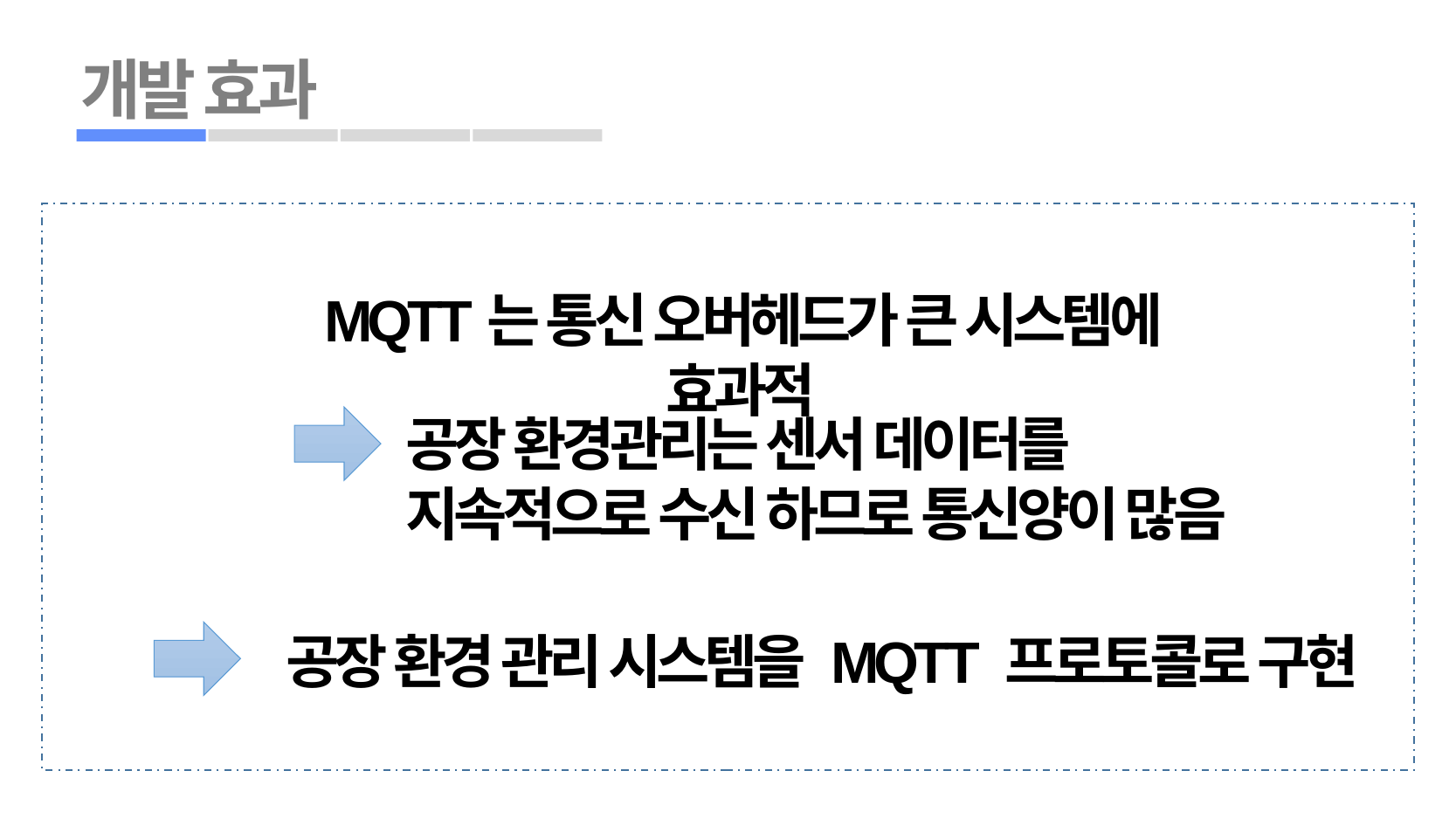

개발 효과

MQTT는 통신 오버헤드가 큰 시스템에 효과적

공장 환경관리는 센서 데이터를
지속적으로 수신 하므로 통신양이 많음

공장 환경 관리 시스템을 MQTT 프로토콜로 구현